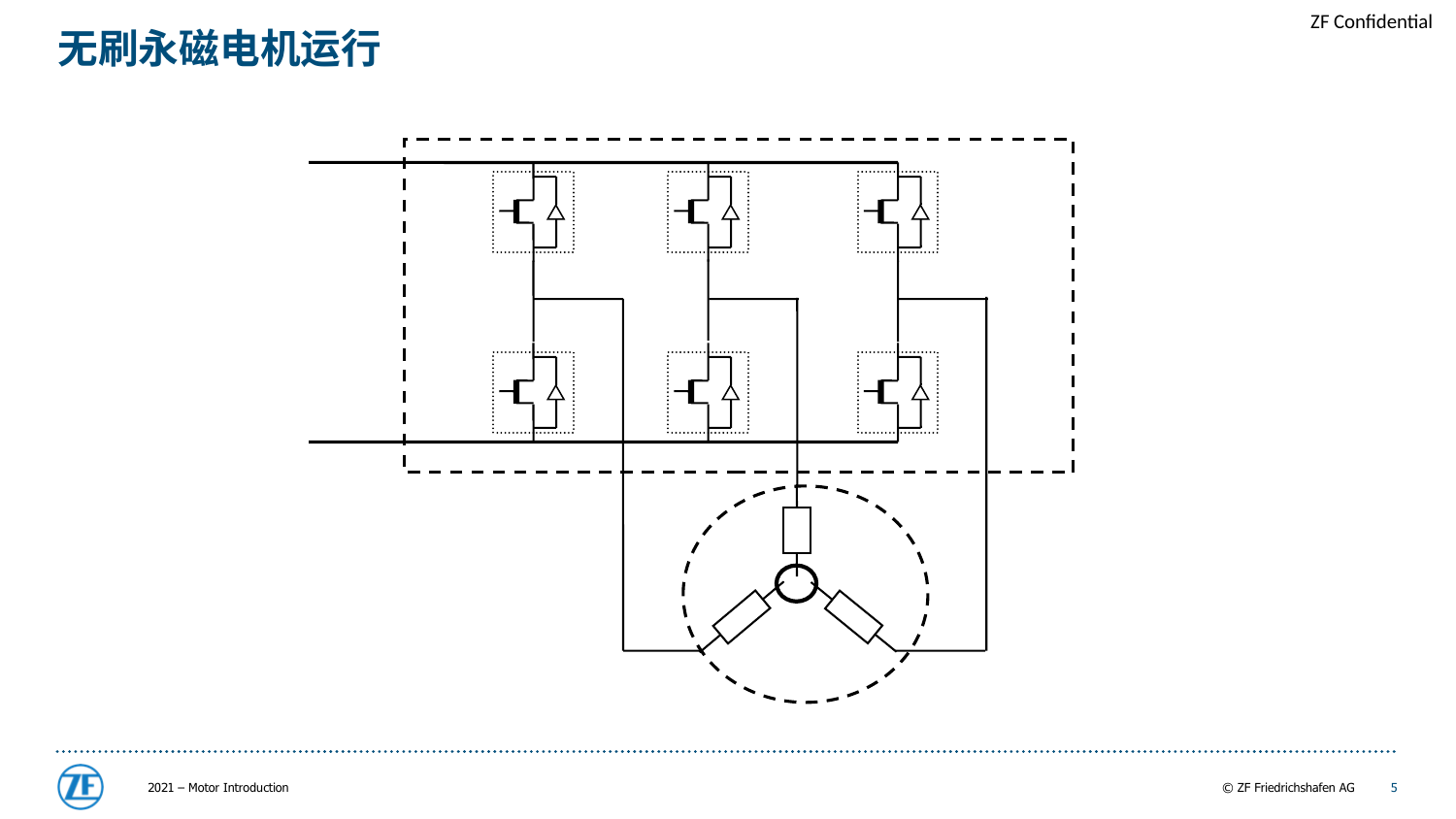

# 无刷永磁电机运行

2021 – Motor Introduction
5